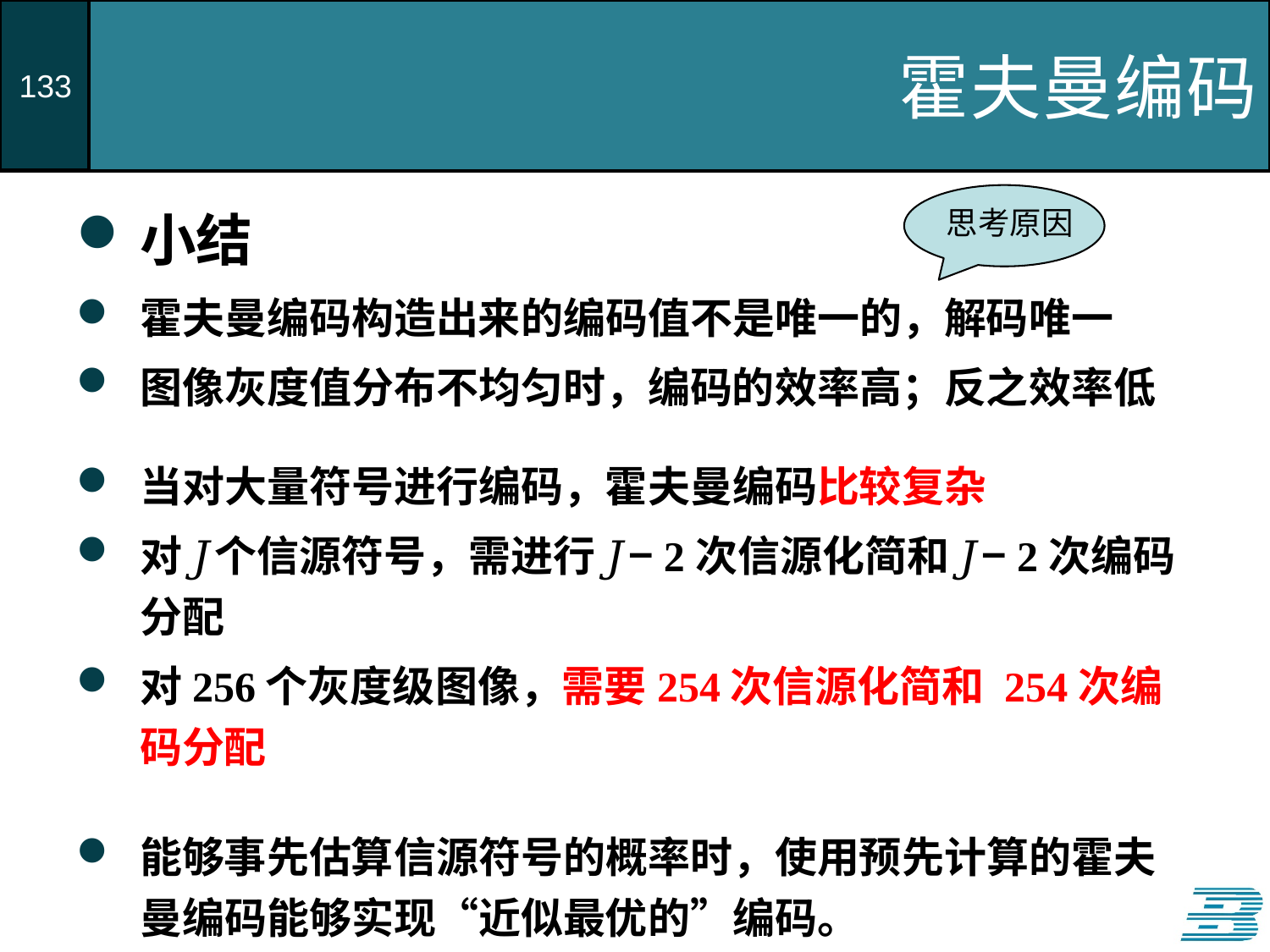

# 霍夫曼编码
小结
霍夫曼编码构造出来的编码值不是唯一的，解码唯一
图像灰度值分布不均匀时，编码的效率高；反之效率低

当对大量符号进行编码，霍夫曼编码比较复杂
对𝐽个信源符号，需进行𝐽−2次信源化简和𝐽−2次编码分配
对256个灰度级图像，需要254次信源化简和 254次编码分配

能够事先估算信源符号的概率时，使用预先计算的霍夫曼编码能够实现“近似最优的”编码。
思考原因